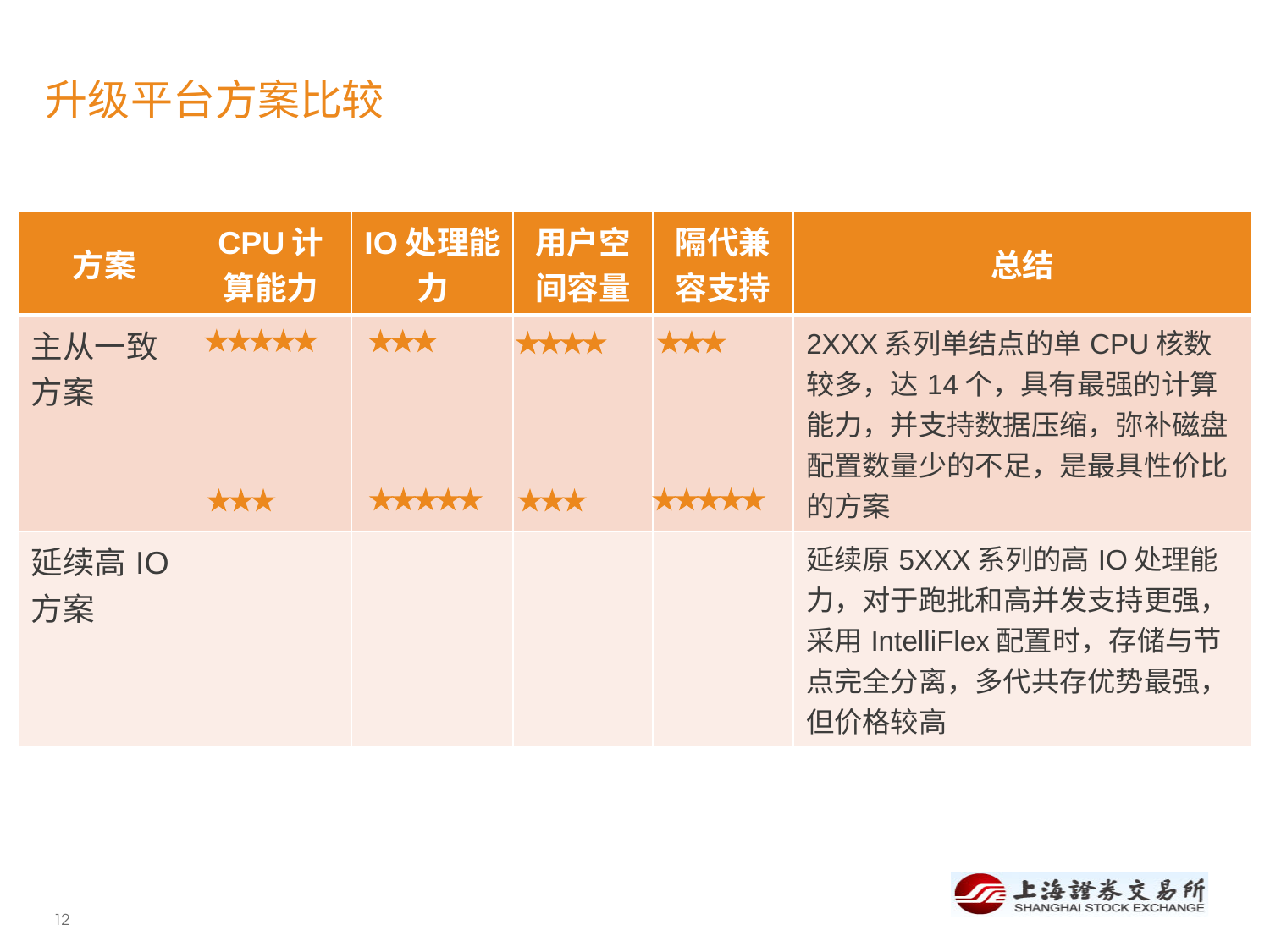

# 升级平台方案比较
| 方案 | CPU计算能力 | IO处理能力 | 用户空间容量 | 隔代兼容支持 | 总结 |
| --- | --- | --- | --- | --- | --- |
| 主从一致方案 |  |  |  |  | 2XXX系列单结点的单CPU核数较多，达14个，具有最强的计算能力，并支持数据压缩，弥补磁盘配置数量少的不足，是最具性价比的方案 |
| 延续高IO方案 |  |  |  |  | 延续原5XXX系列的高IO处理能力，对于跑批和高并发支持更强，采用IntelliFlex配置时，存储与节点完全分离，多代共存优势最强，但价格较高 |